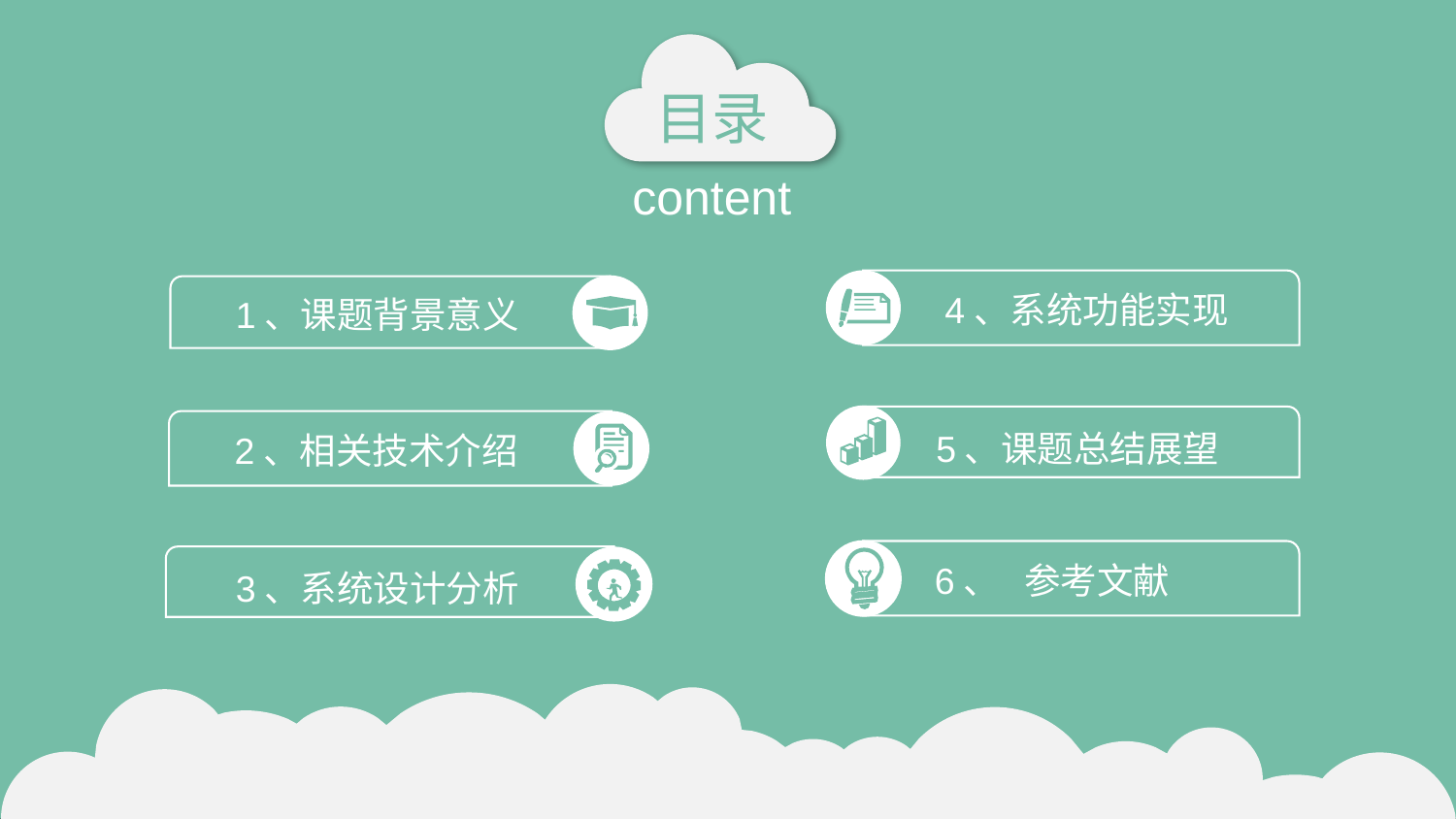

目录
content

4、系统功能实现

5、课题总结展望

6、   参考文献

1、课题背景意义

2、相关技术介绍

3、系统设计分析